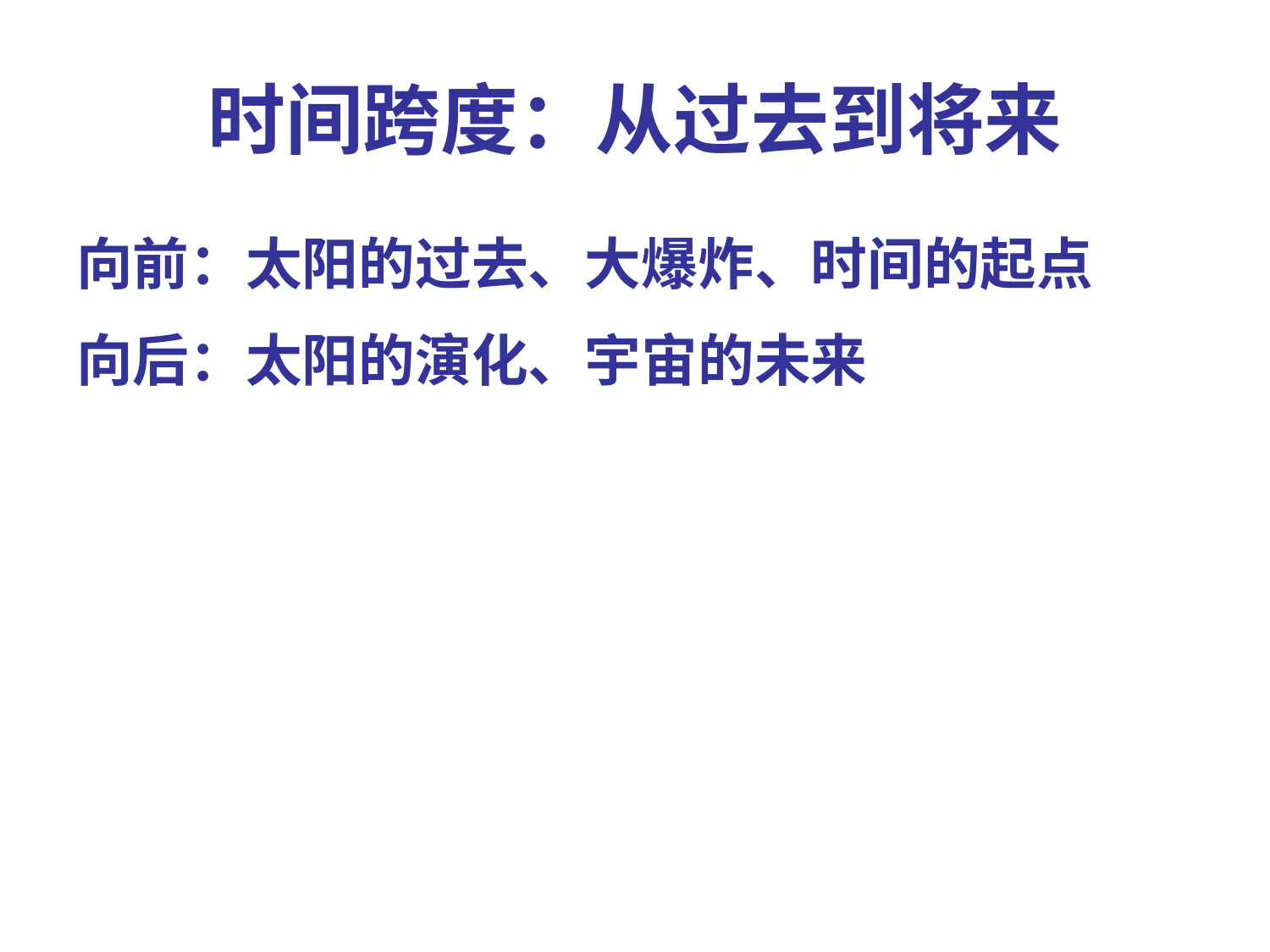

# 时间跨度：从过去到将来
向前：太阳的过去、大爆炸、时间的起点
向后：太阳的演化、宇宙的未来